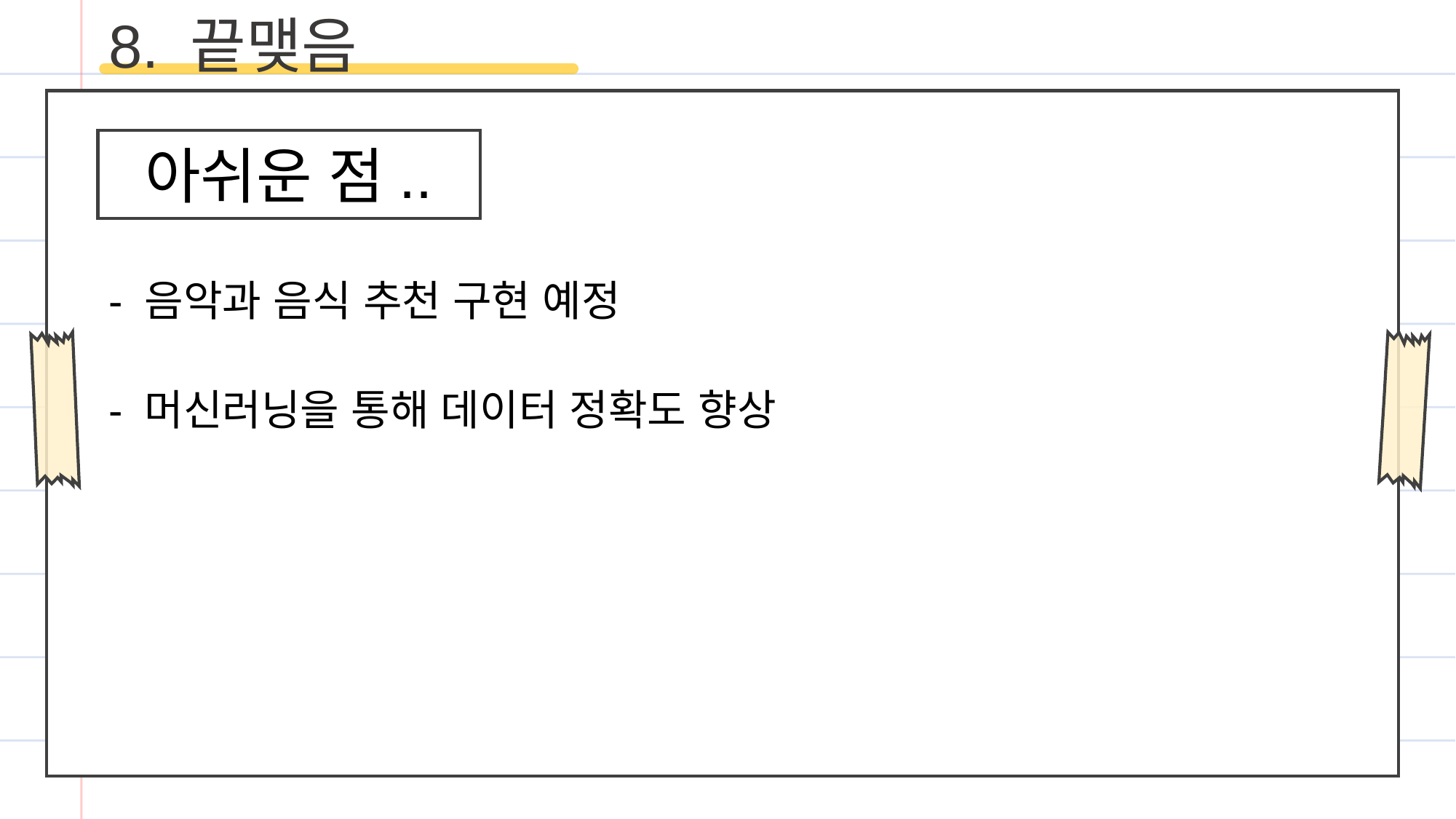

8. 끝맺음

아쉬운 점..
- 음악과 음식 추천 구현 예정

- 머신러닝을 통해 데이터 정확도 향상